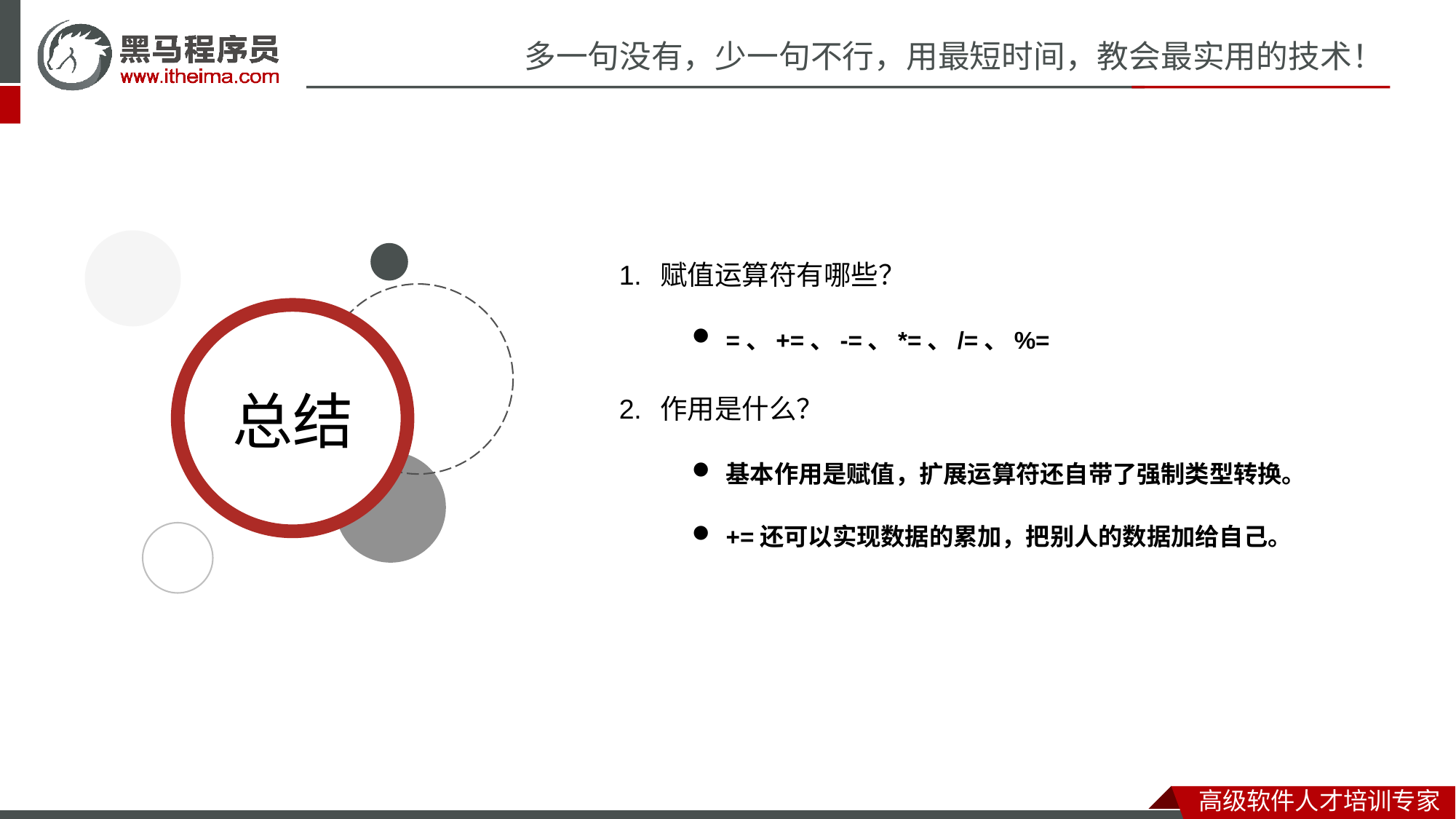

赋值运算符有哪些？
=、+=、-=、*=、/=、%=
作用是什么？
基本作用是赋值，扩展运算符还自带了强制类型转换。
+=还可以实现数据的累加，把别人的数据加给自己。